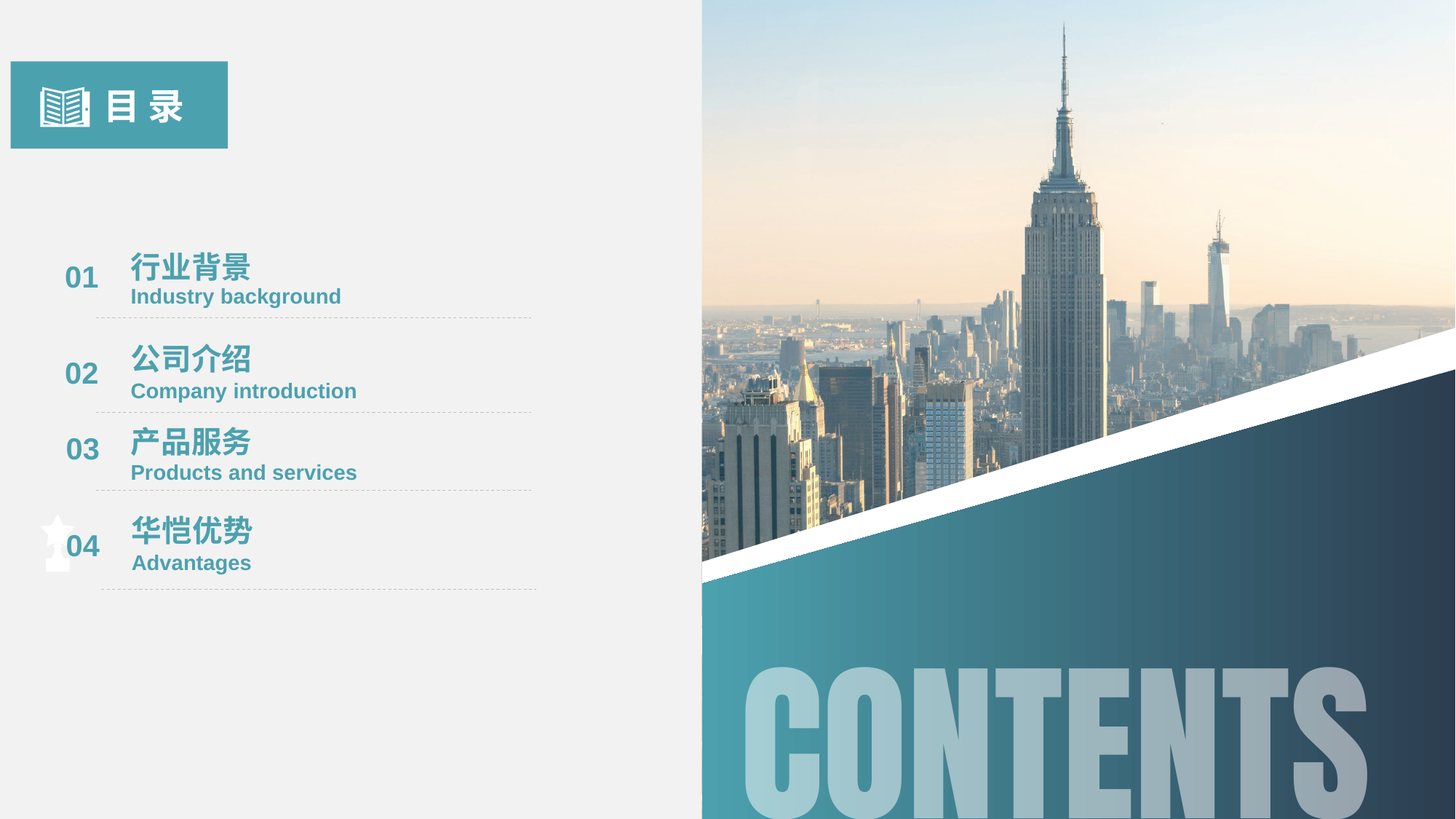

目 录

行业背景

Industry background
公司介绍
Company introduction
华恺优势
Advantages

产品服务
Products and services

01
02
03
04
 CONTENTS